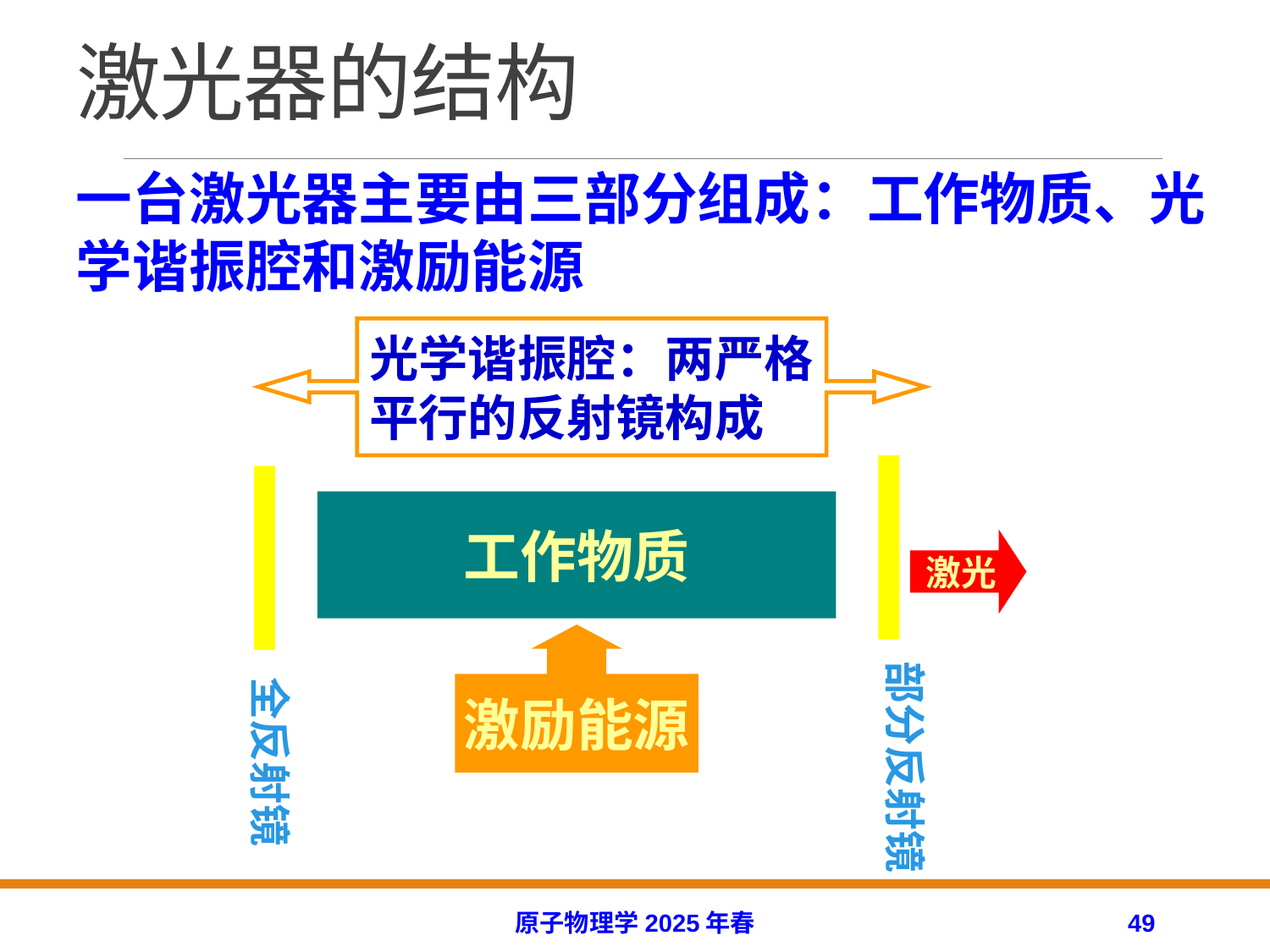

# 激光器的结构
一台激光器主要由三部分组成：工作物质、光学谐振腔和激励能源

光学谐振腔：两严格
平行的反射镜构成

部分反射镜
全反射镜
工作物质
激光
激励能源
原子物理学2025年春
49